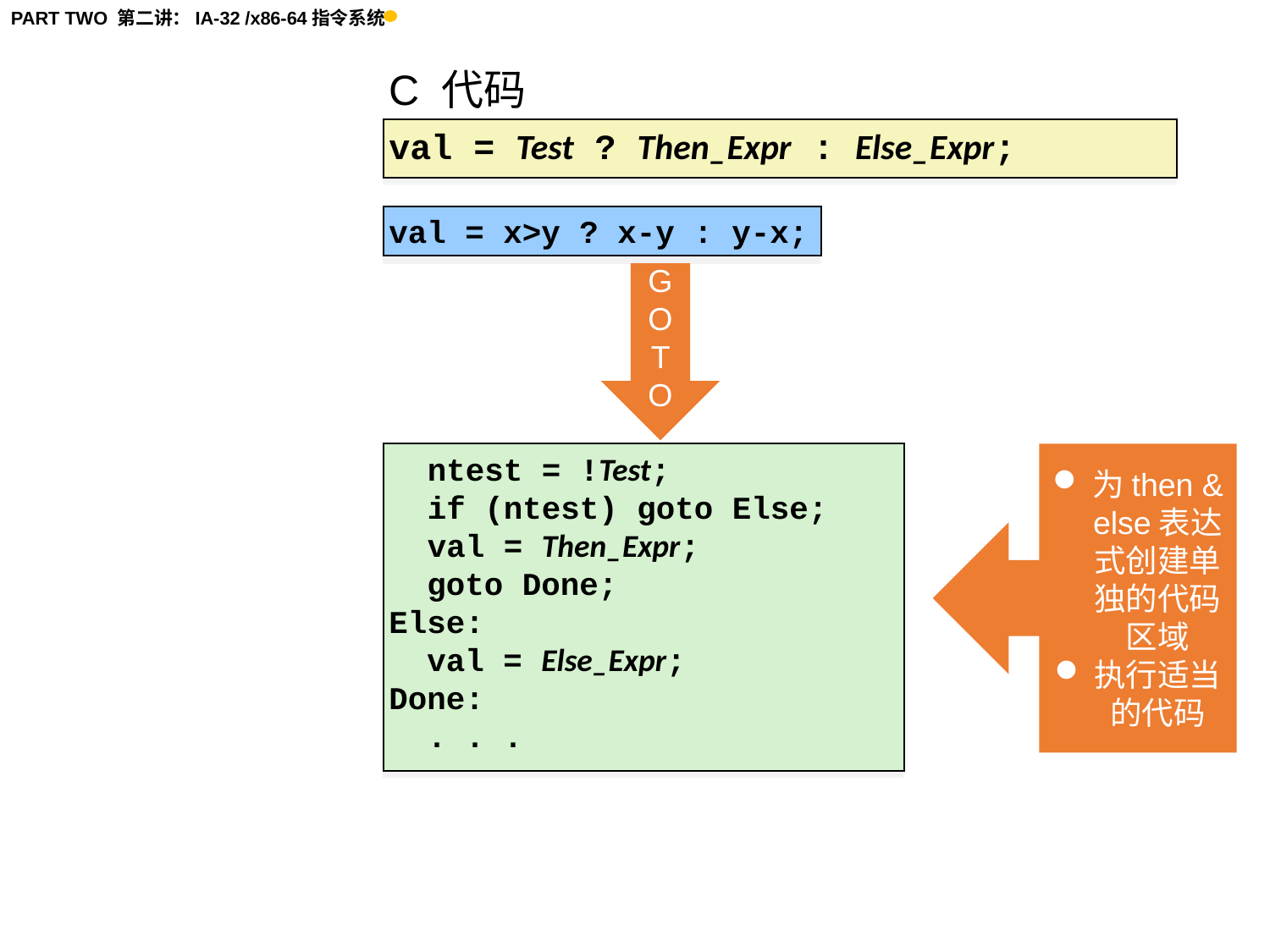

PART TWO 第二讲：IA-32 /x86-64指令系统

C 代码
val = Test ? Then_Expr : Else_Expr;
val = x>y ? x-y : y-x;
GOTO
	ntest = !Test;
	if (ntest) goto Else;
	val = Then_Expr;
  goto Done;
Else:
  val = Else_Expr;
Done:
	. . .
为then & else表达式创建单独的代码区域
执行适当的代码